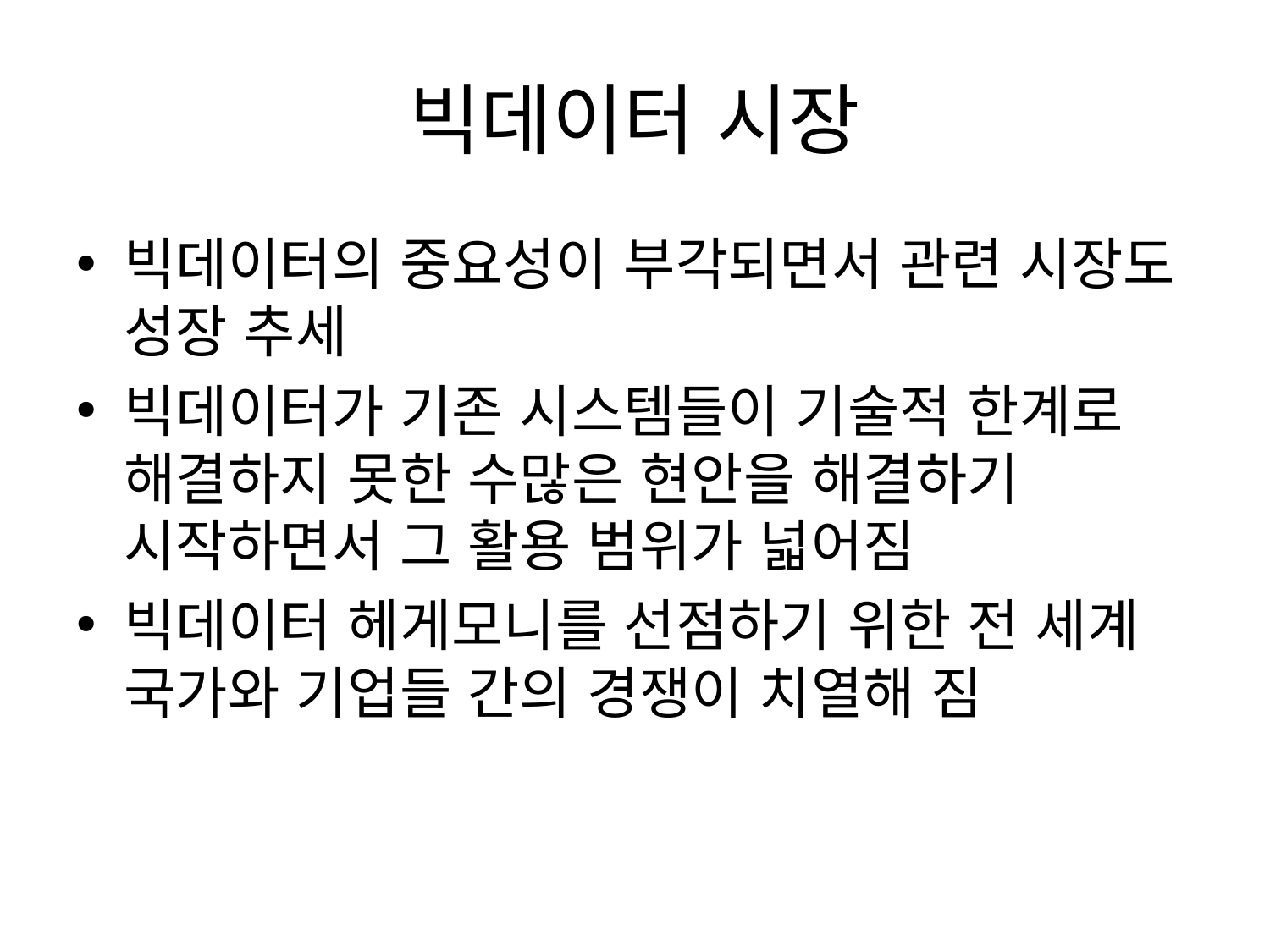

# 빅데이터 시장
빅데이터의 중요성이 부각되면서 관련 시장도 성장 추세
빅데이터가 기존 시스템들이 기술적 한계로 해결하지 못한 수많은 현안을 해결하기 시작하면서 그 활용 범위가 넓어짐
빅데이터 헤게모니를 선점하기 위한 전 세계 국가와 기업들 간의 경쟁이 치열해 짐